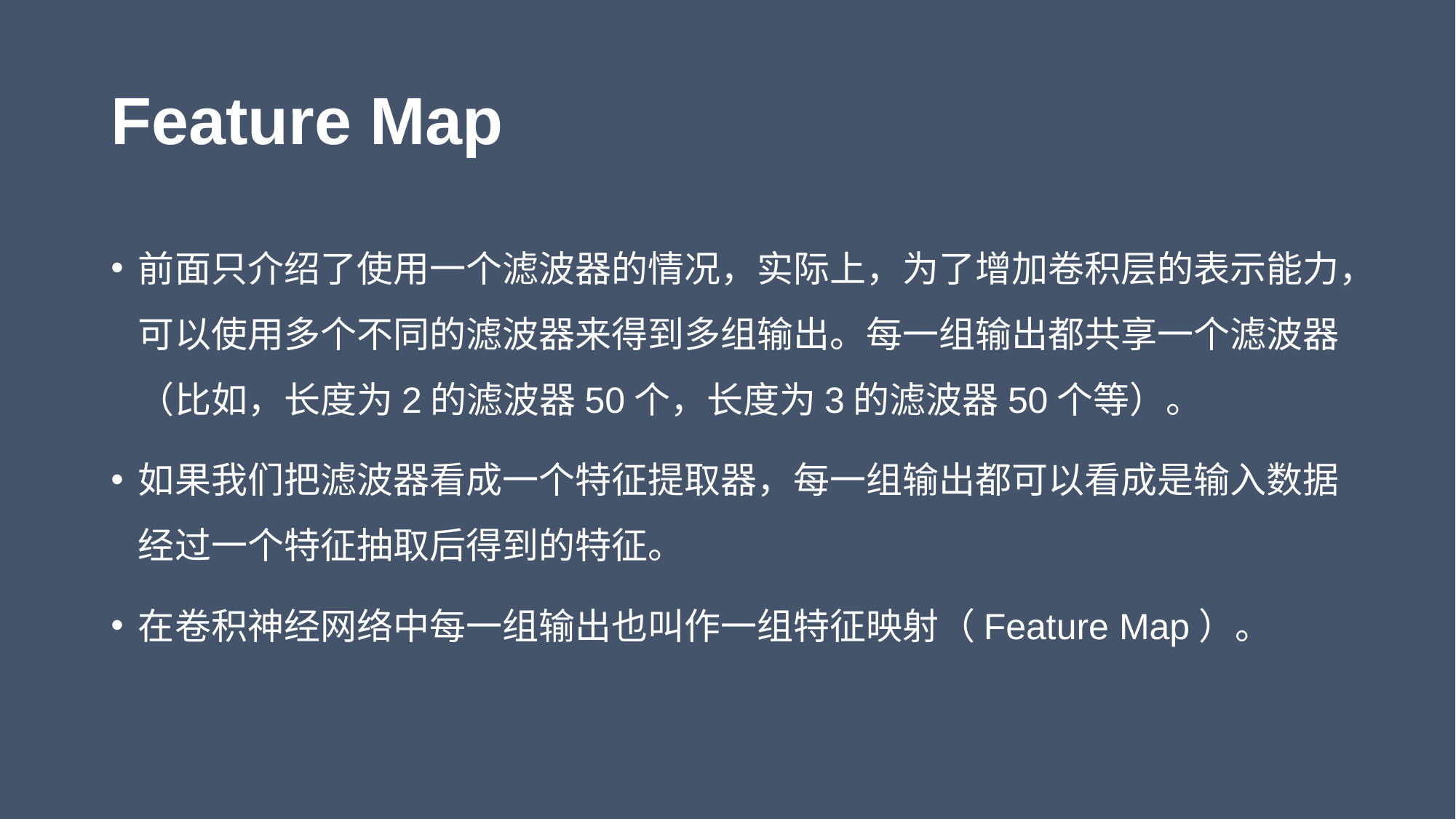

# Feature Map
前面只介绍了使用一个滤波器的情况，实际上，为了增加卷积层的表示能力，可以使用多个不同的滤波器来得到多组输出。每一组输出都共享一个滤波器（比如，长度为2的滤波器50个，长度为3的滤波器50个等）。
如果我们把滤波器看成一个特征提取器，每一组输出都可以看成是输入数据经过一个特征抽取后得到的特征。
在卷积神经网络中每一组输出也叫作一组特征映射（Feature Map）。